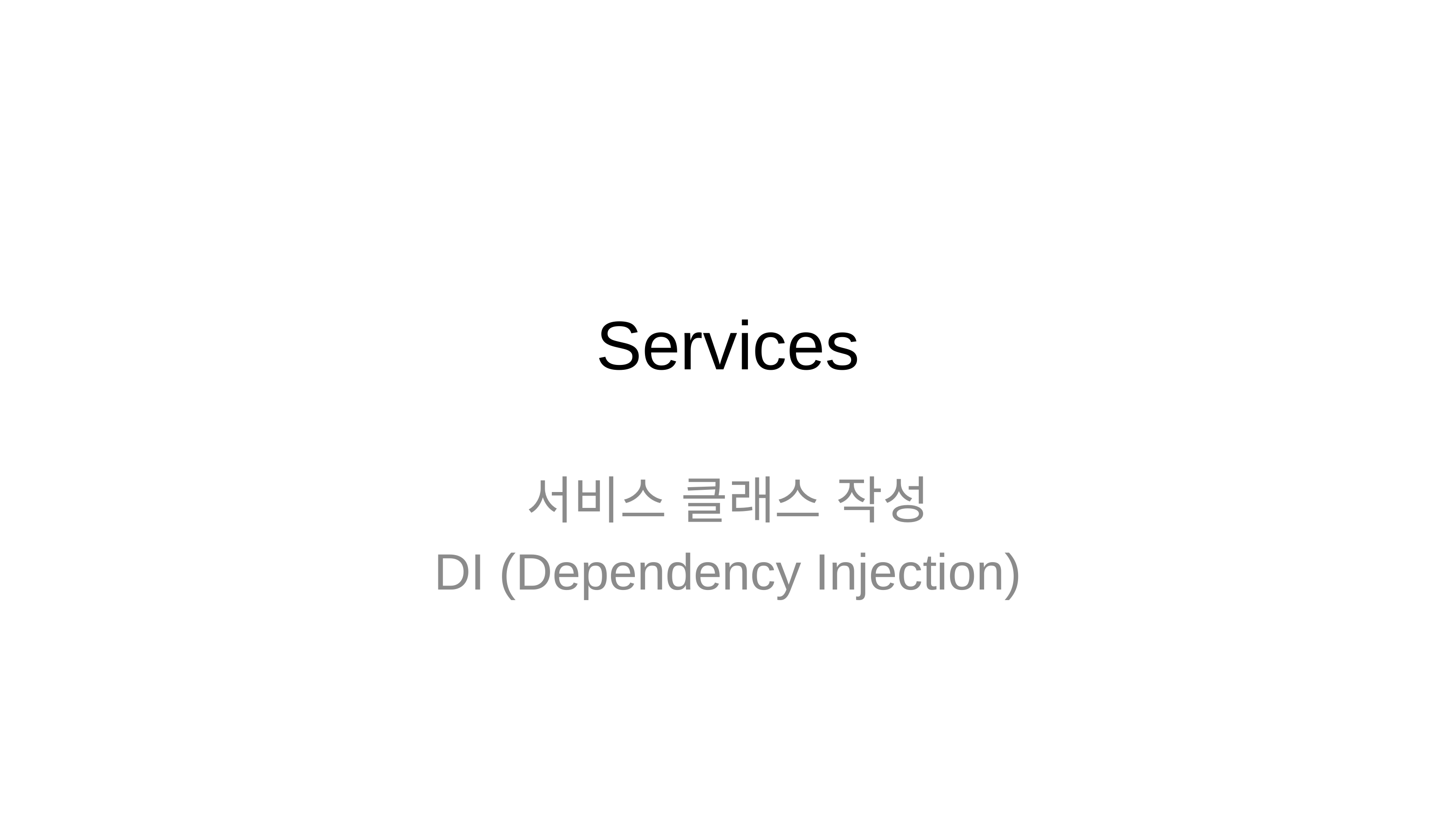

# Services
서비스 클래스 작성
DI (Dependency Injection)